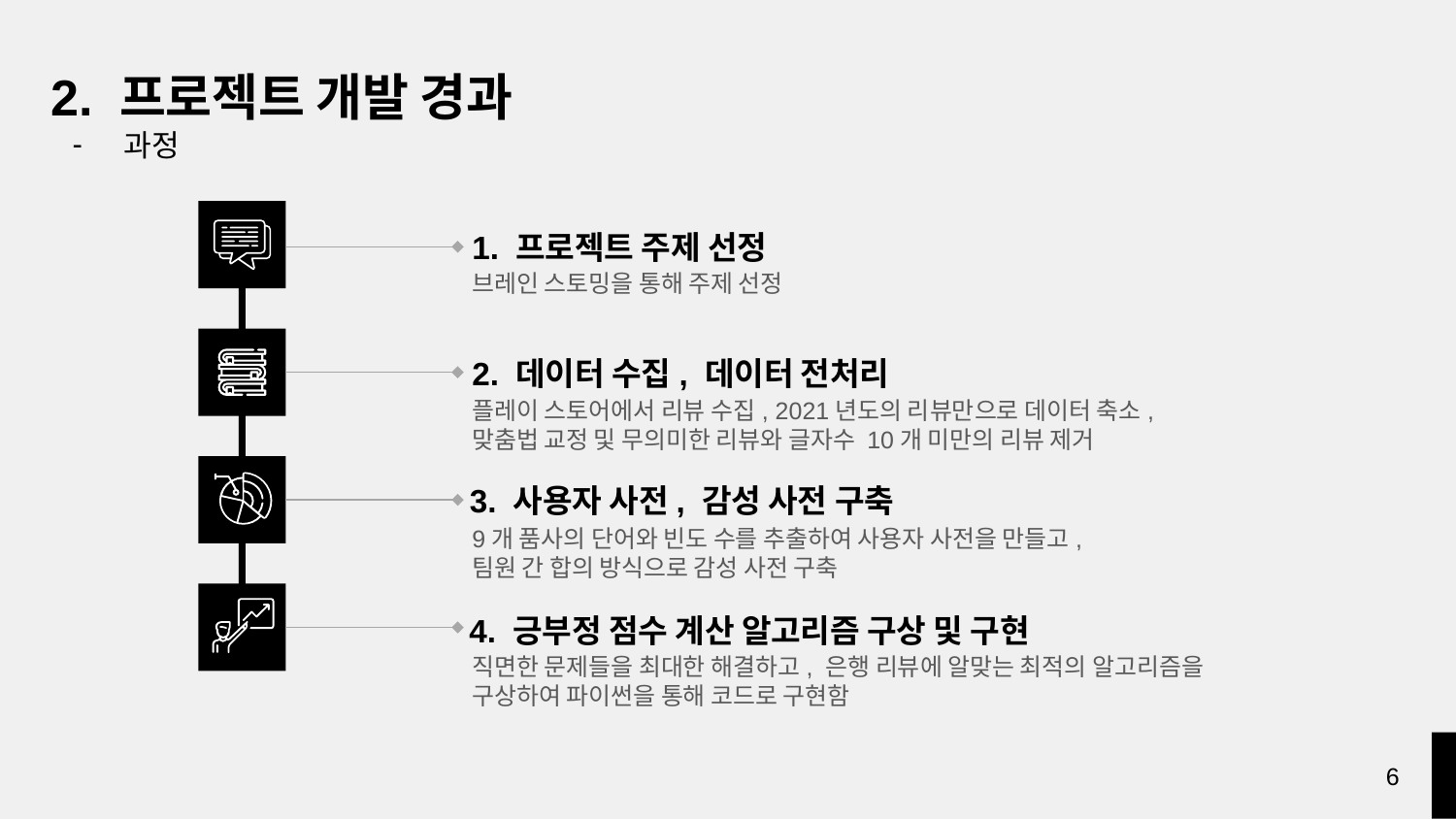

# 2. 프로젝트 개발 경과
과정

1. 프로젝트 주제 선정
브레인 스토밍을 통해 주제 선정

2. 데이터 수집, 데이터 전처리
플레이 스토어에서 리뷰 수집, 2021년도의 리뷰만으로 데이터 축소,
맞춤법 교정 및 무의미한 리뷰와 글자수 10개 미만의 리뷰 제거

3. 사용자 사전, 감성 사전 구축

9개 품사의 단어와 빈도 수를 추출하여 사용자 사전을 만들고,
팀원 간 합의 방식으로 감성 사전 구축

4. 긍부정 점수 계산 알고리즘 구상 및 구현

직면한 문제들을 최대한 해결하고, 은행 리뷰에 알맞는 최적의 알고리즘을 구상하여 파이썬을 통해 코드로 구현함
6